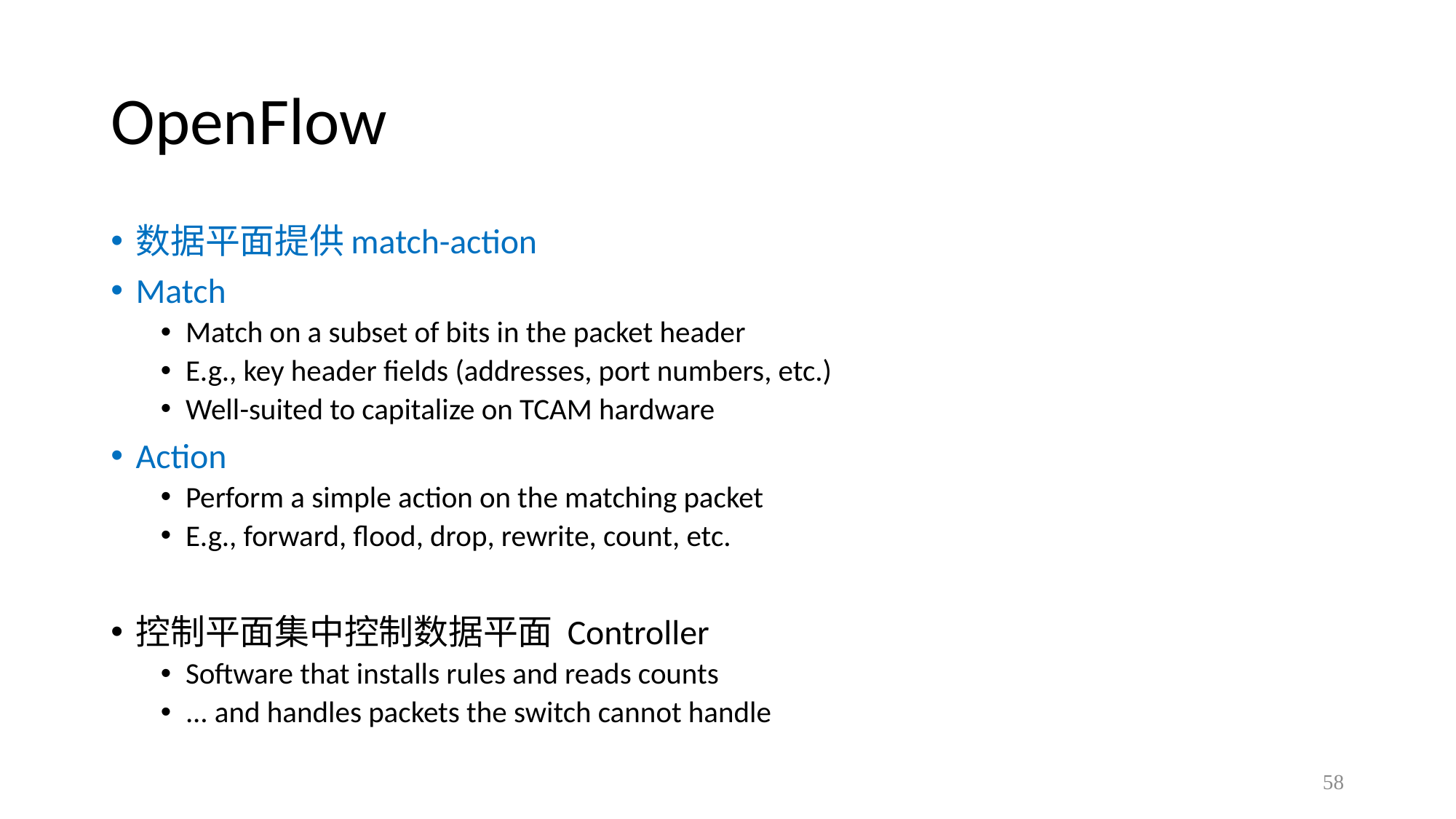

# OpenFlow
数据平面提供match-action
Match
Match on a subset of bits in the packet header
E.g., key header fields (addresses, port numbers, etc.)
Well-suited to capitalize on TCAM hardware
Action
Perform a simple action on the matching packet
E.g., forward, flood, drop, rewrite, count, etc.

控制平面集中控制数据平面 Controller
Software that installs rules and reads counts
... and handles packets the switch cannot handle

58